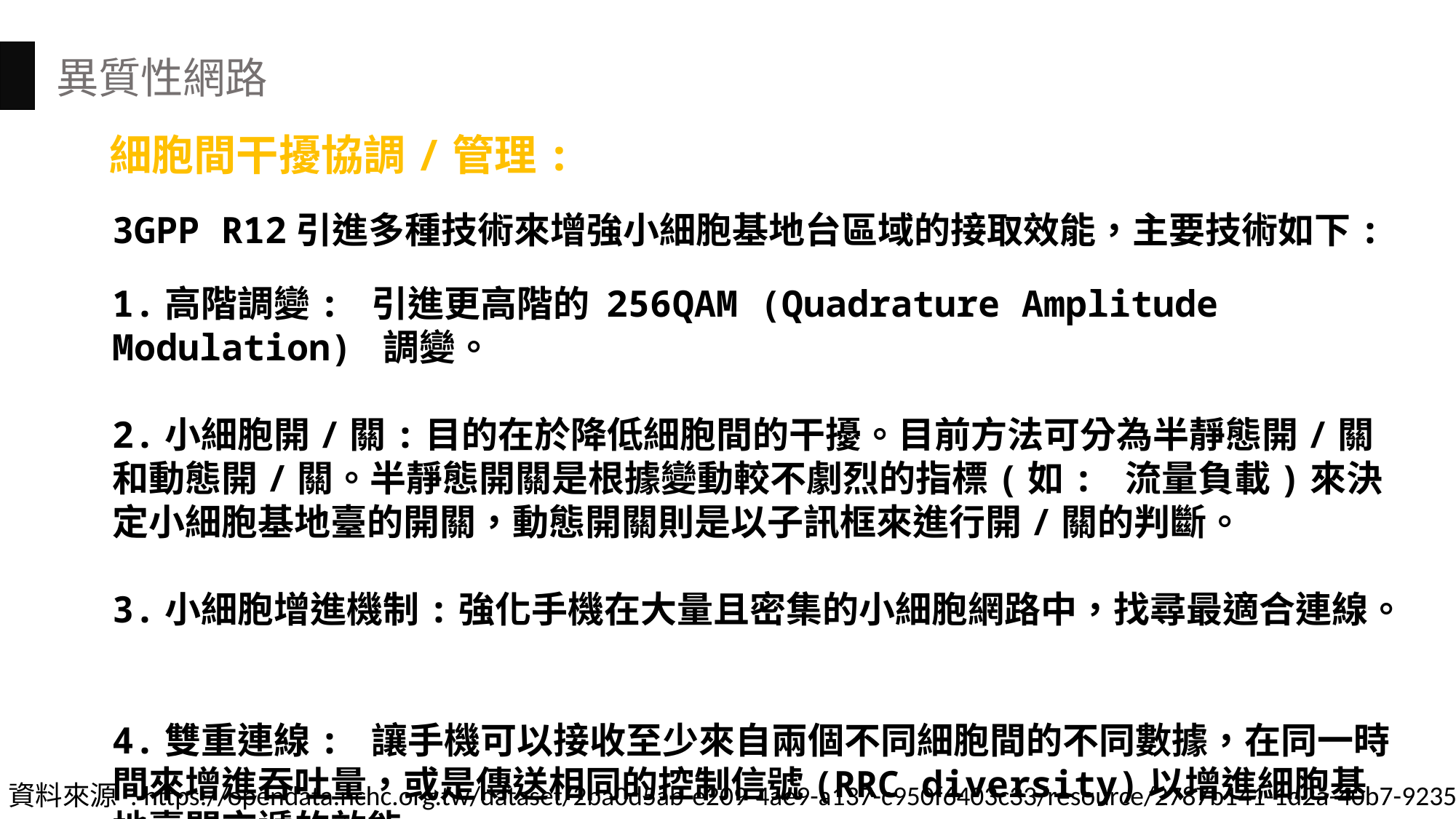

異質性網路
細胞間干擾協調/管理:
3GPP R12引進多種技術來增強小細胞基地台區域的接取效能，主要技術如下:
1.高階調變: 引進更高階的 256QAM (Quadrature Amplitude Modulation) 調變。

2.小細胞開/關:目的在於降低細胞間的干擾。目前方法可分為半靜態開/關和動態開/關。半靜態開關是根據變動較不劇烈的指標(如: 流量負載)來決定小細胞基地臺的開關，動態開關則是以子訊框來進行開/關的判斷。

3.小細胞增進機制:強化手機在大量且密集的小細胞網路中，找尋最適合連線。

4.雙重連線: 讓手機可以接收至少來自兩個不同細胞間的不同數據，在同一時間來增進吞吐量，或是傳送相同的控制信號(RRC diversity)以增進細胞基地臺間交遞的效能。
資料來源 : https://opendata.nchc.org.tw/dataset/2ba0d5ab-e209-4ae9-a137-c950f6403c33/resource/2787b141-1d2a-40b7-9235-ca4db5d8ff4c/download/5gfinal.pdf